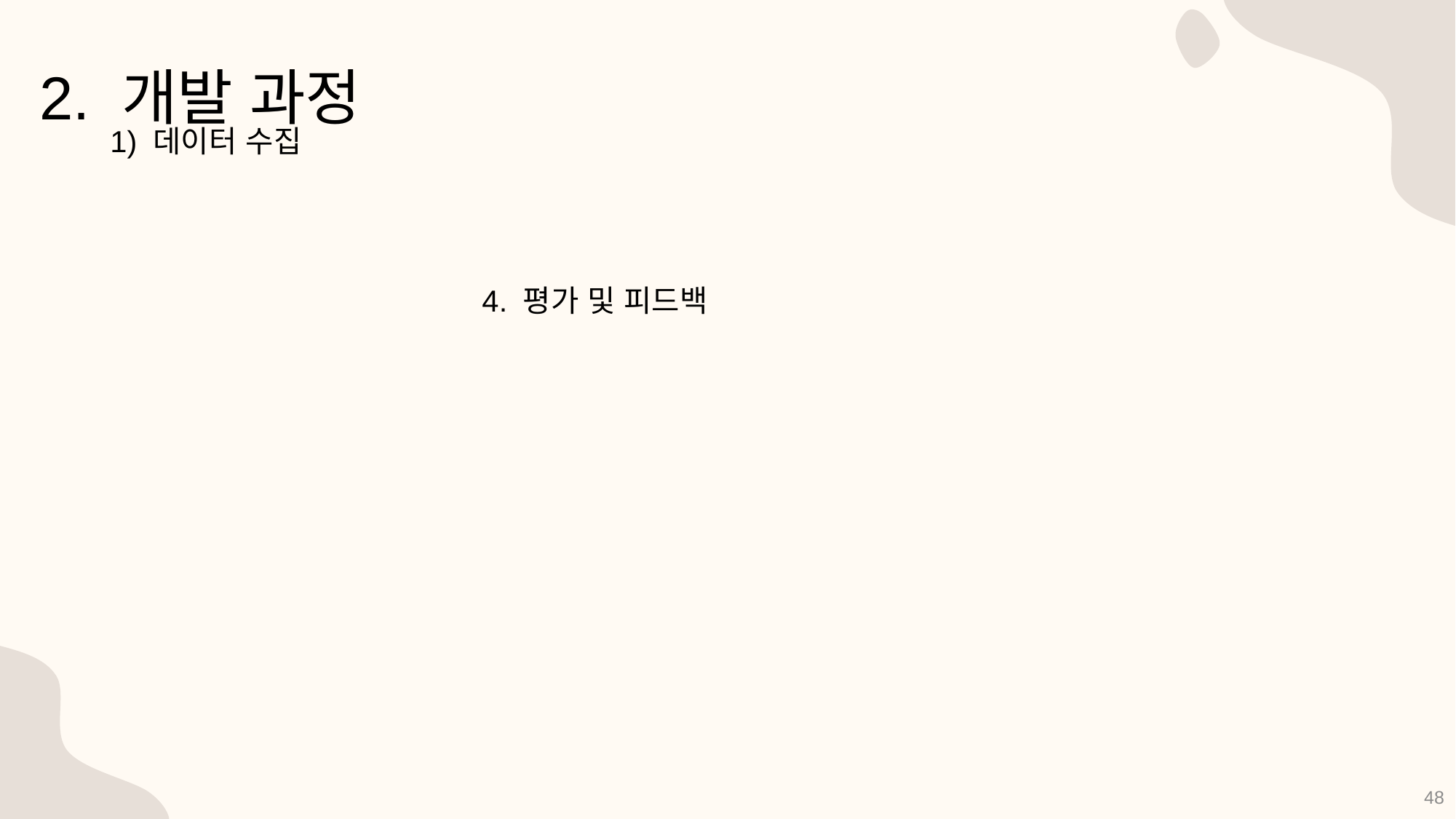

2. 개발 과정
1) 데이터 수집
4. 평가 및 피드백

48